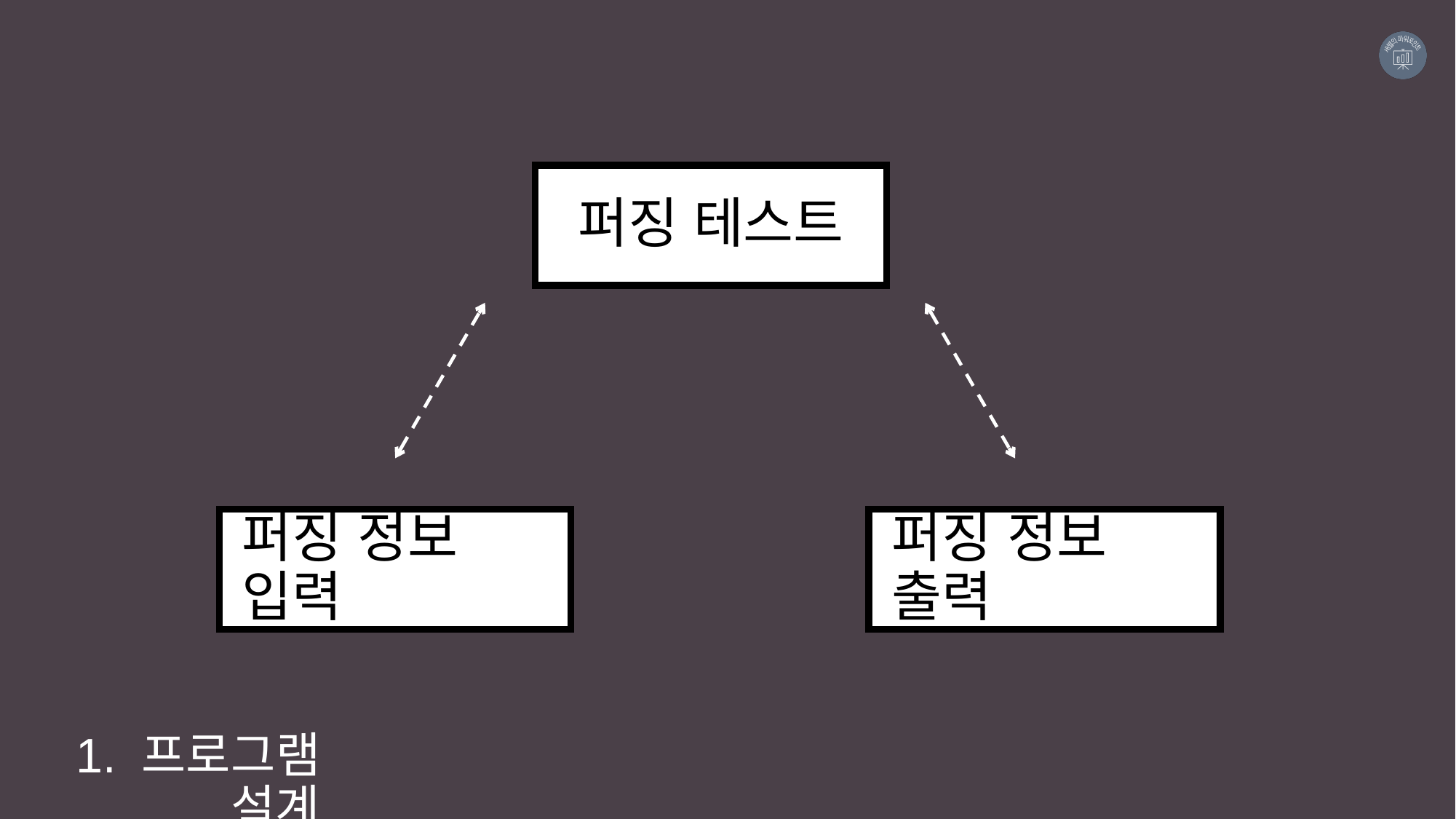

퍼징 테스트

퍼징 정보 입력

퍼징 정보 출력
1. 프로그램 설계